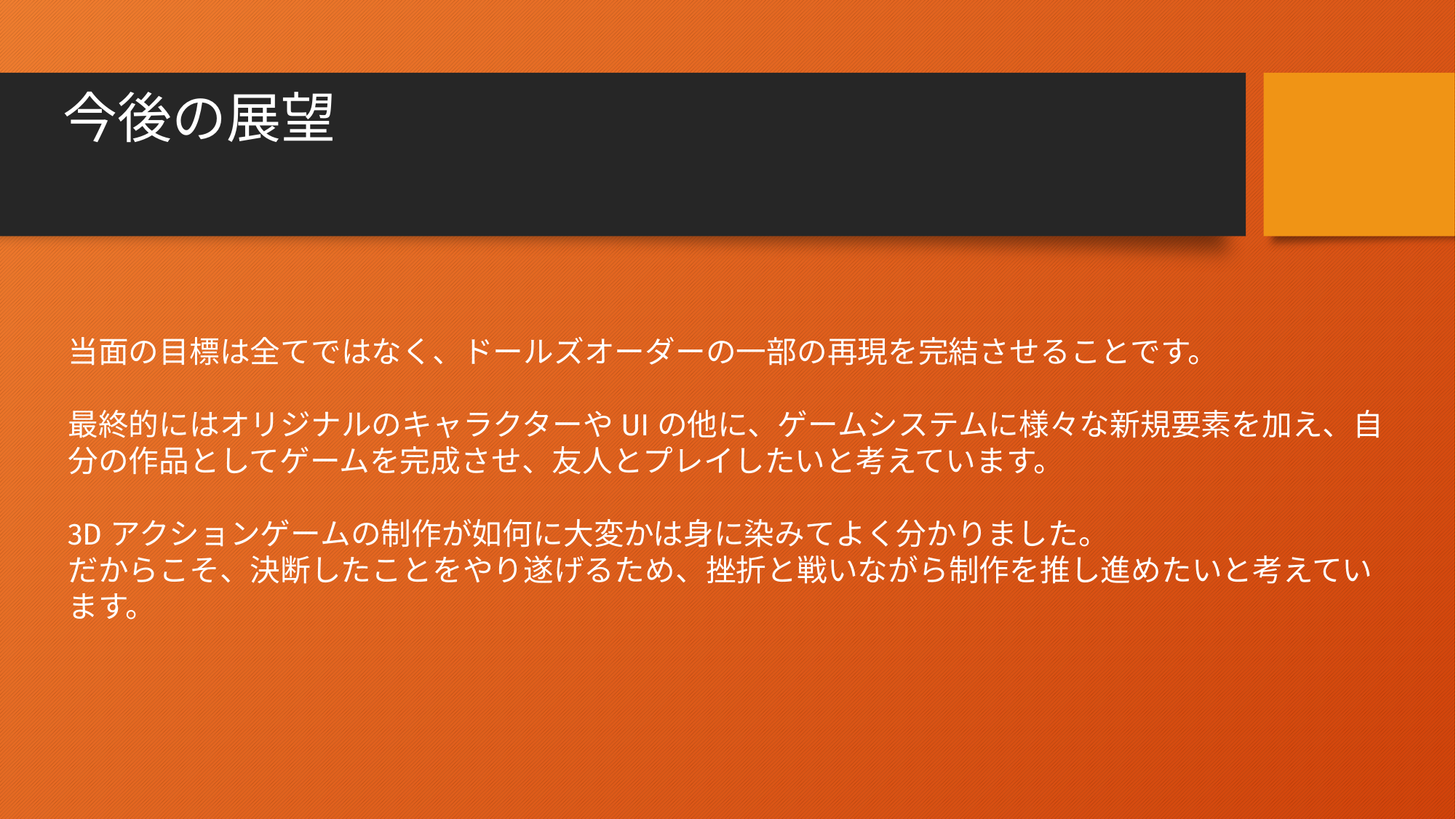

# 今後の展望
当面の目標は全てではなく、ドールズオーダーの一部の再現を完結させることです。

最終的にはオリジナルのキャラクターやUIの他に、ゲームシステムに様々な新規要素を加え、自分の作品としてゲームを完成させ、友人とプレイしたいと考えています。

3Dアクションゲームの制作が如何に大変かは身に染みてよく分かりました。
だからこそ、決断したことをやり遂げるため、挫折と戦いながら制作を推し進めたいと考えています。